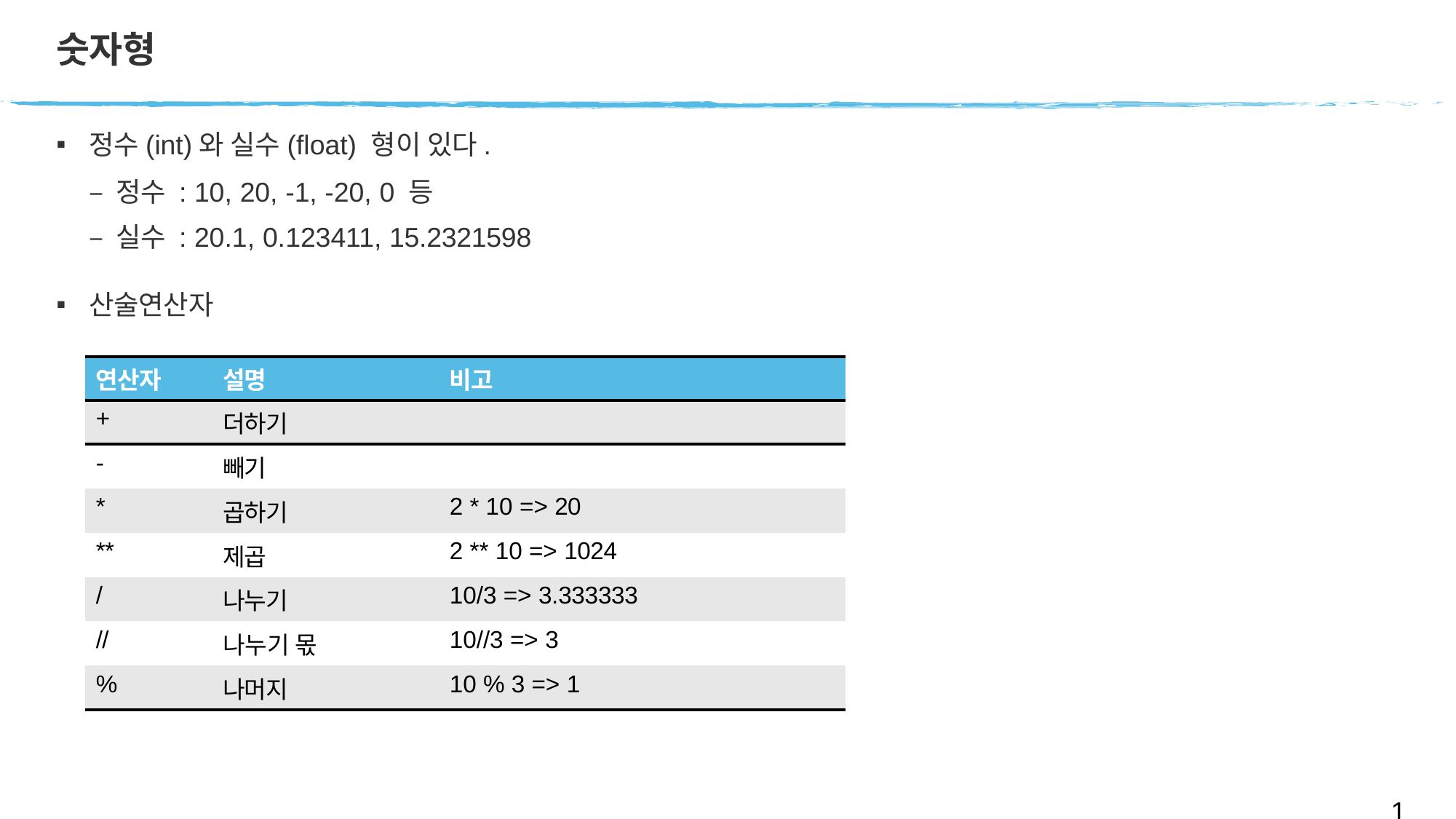

# 숫자형
정수(int)와 실수(float) 형이 있다.
– 정수 : 10, 20, -1, -20, 0 등
– 실수 : 20.1, 0.123411, 15.2321598
산술연산자
| 연산자 | 설명 | 비고 |
| --- | --- | --- |
| + | 더하기 |  |
| - | 빼기 |  |
| \* | 곱하기 | 2 \* 10 => 20 |
| \*\* | 제곱 | 2 \*\* 10 => 1024 |
| / | 나누기 | 10/3 => 3.333333 |
| // | 나누기 몫 | 10//3 => 3 |
| % | 나머지 | 10 % 3 => 1 |
12